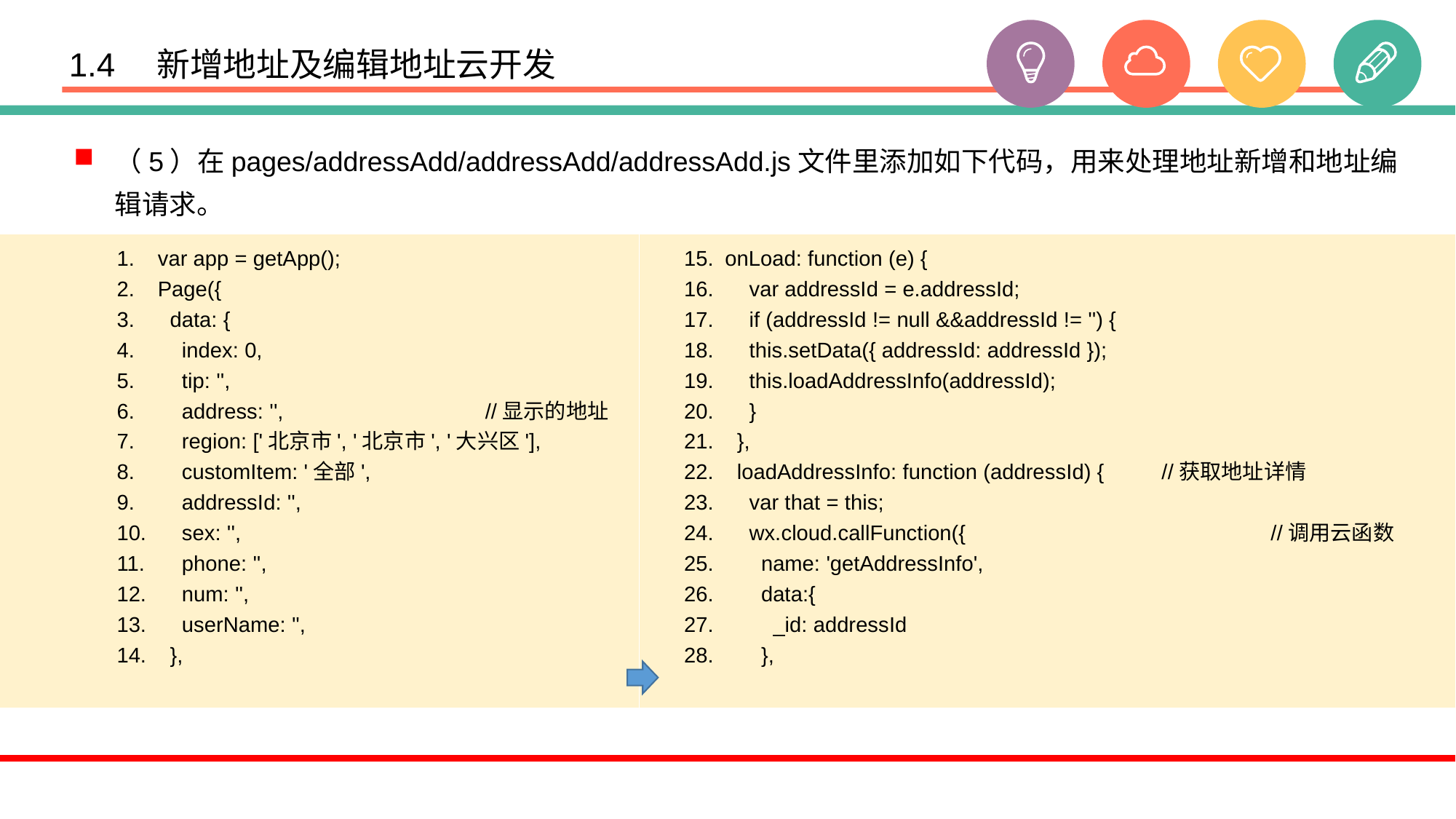

# 1.4　新增地址及编辑地址云开发
（5）在pages/addressAdd/addressAdd/addressAdd.js文件里添加如下代码，用来处理地址新增和地址编辑请求。
var app = getApp();
Page({
  data: {
    index: 0,
    tip: '',
    address: '',		//显示的地址
    region: ['北京市', '北京市', '大兴区'],
    customItem: '全部',
    addressId: '',
    sex: '',
    phone: '',
    num: '',
    userName: '',
  },
onLoad: function (e) {
    var addressId = e.addressId;
    if (addressId != null &&addressId != '') {
    this.setData({ addressId: addressId });
    this.loadAddressInfo(addressId);
    }
  },
  loadAddressInfo: function (addressId) {	//获取地址详情
    var that = this;
    wx.cloud.callFunction({ 			//调用云函数
      name: 'getAddressInfo',
      data:{
        _id: addressId
      },